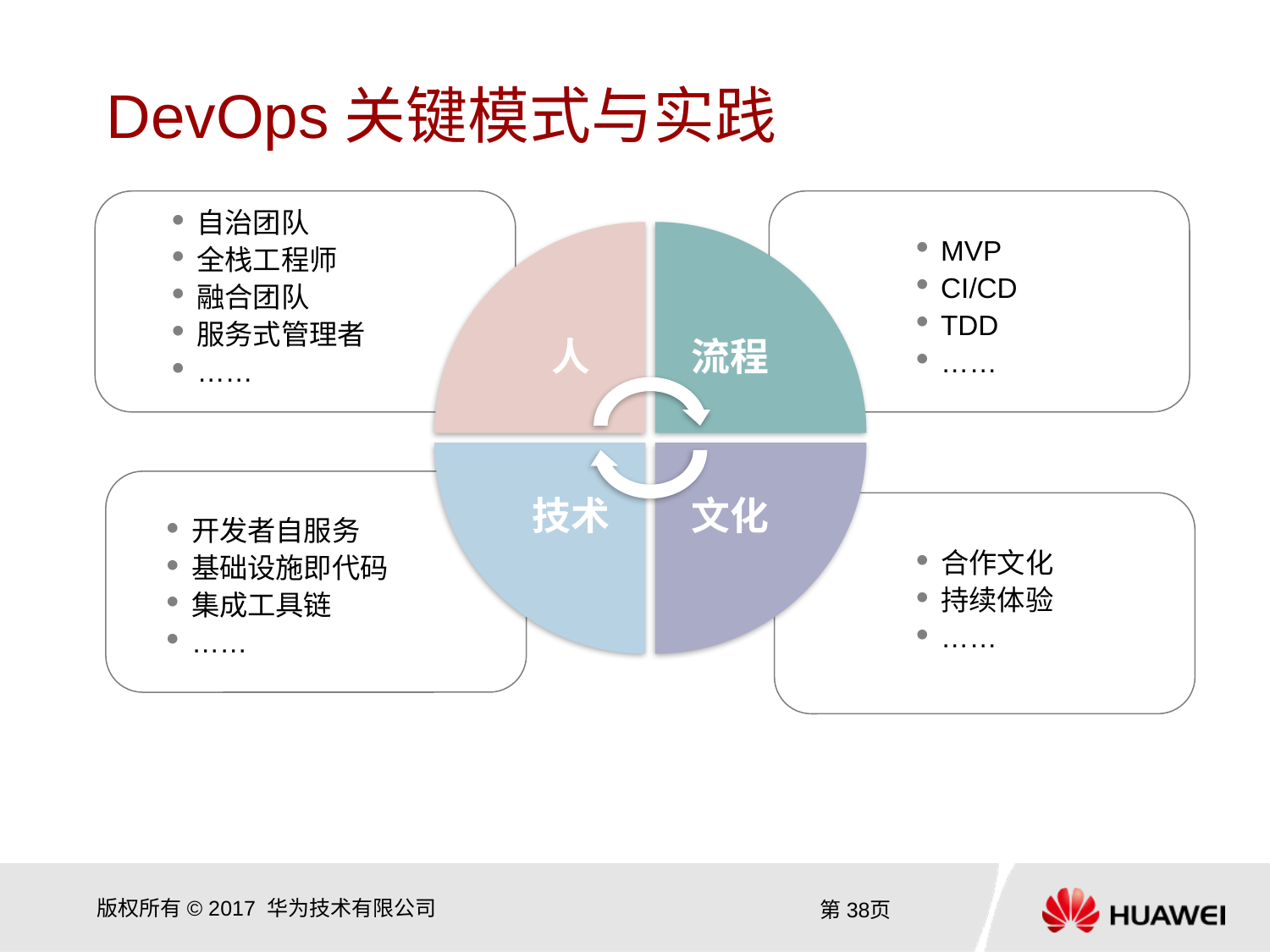

# DevOps关键模式与实践

人
流程
文化
技术
自治团队
全栈工程师
融合团队
服务式管理者
……
MVP
CI/CD
TDD
……

开发者自服务
基础设施即代码
集成工具链
……
合作文化
持续体验
……